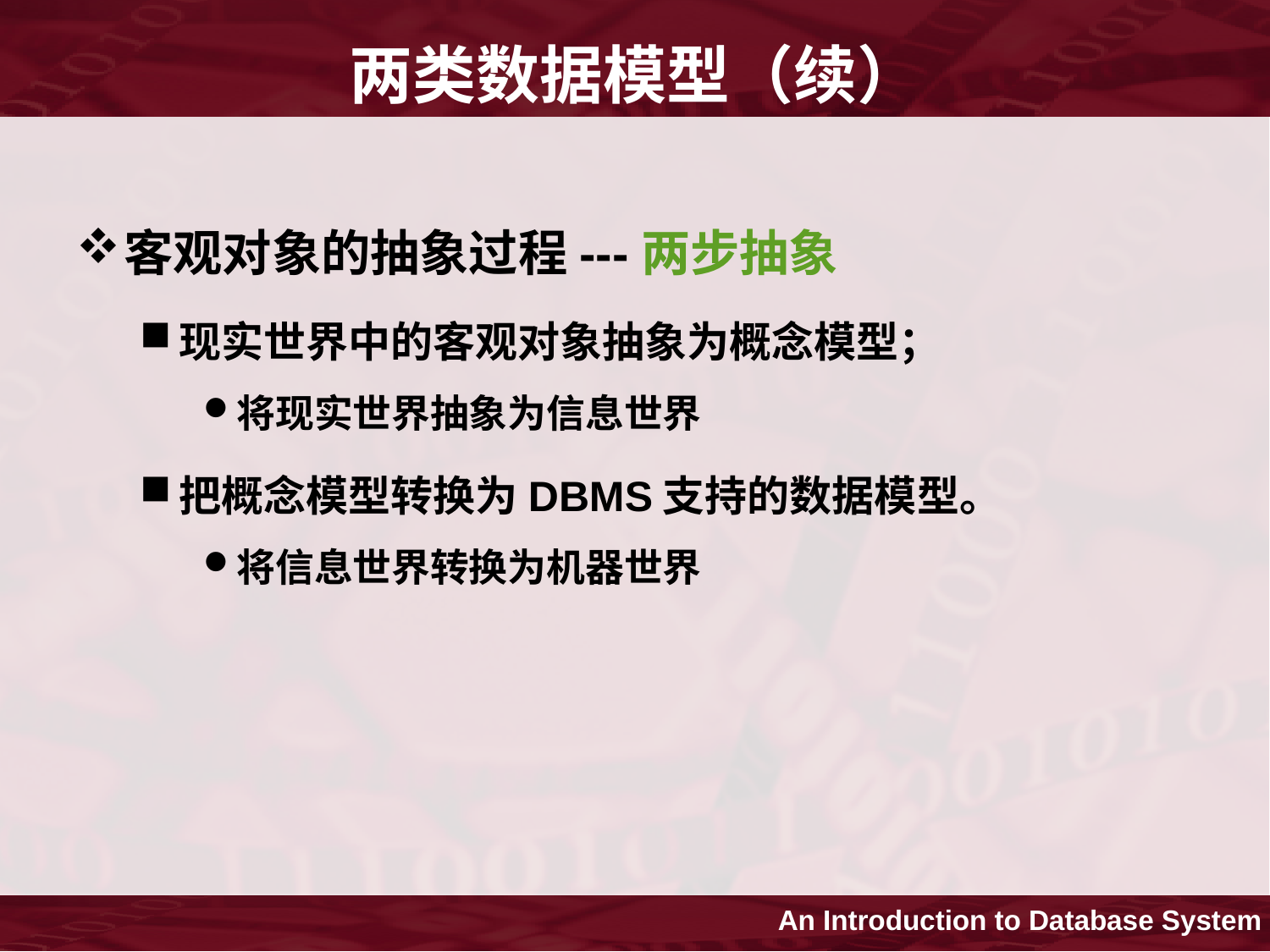

# 两类数据模型（续）
客观对象的抽象过程---两步抽象
现实世界中的客观对象抽象为概念模型；
将现实世界抽象为信息世界
把概念模型转换为DBMS支持的数据模型。
将信息世界转换为机器世界